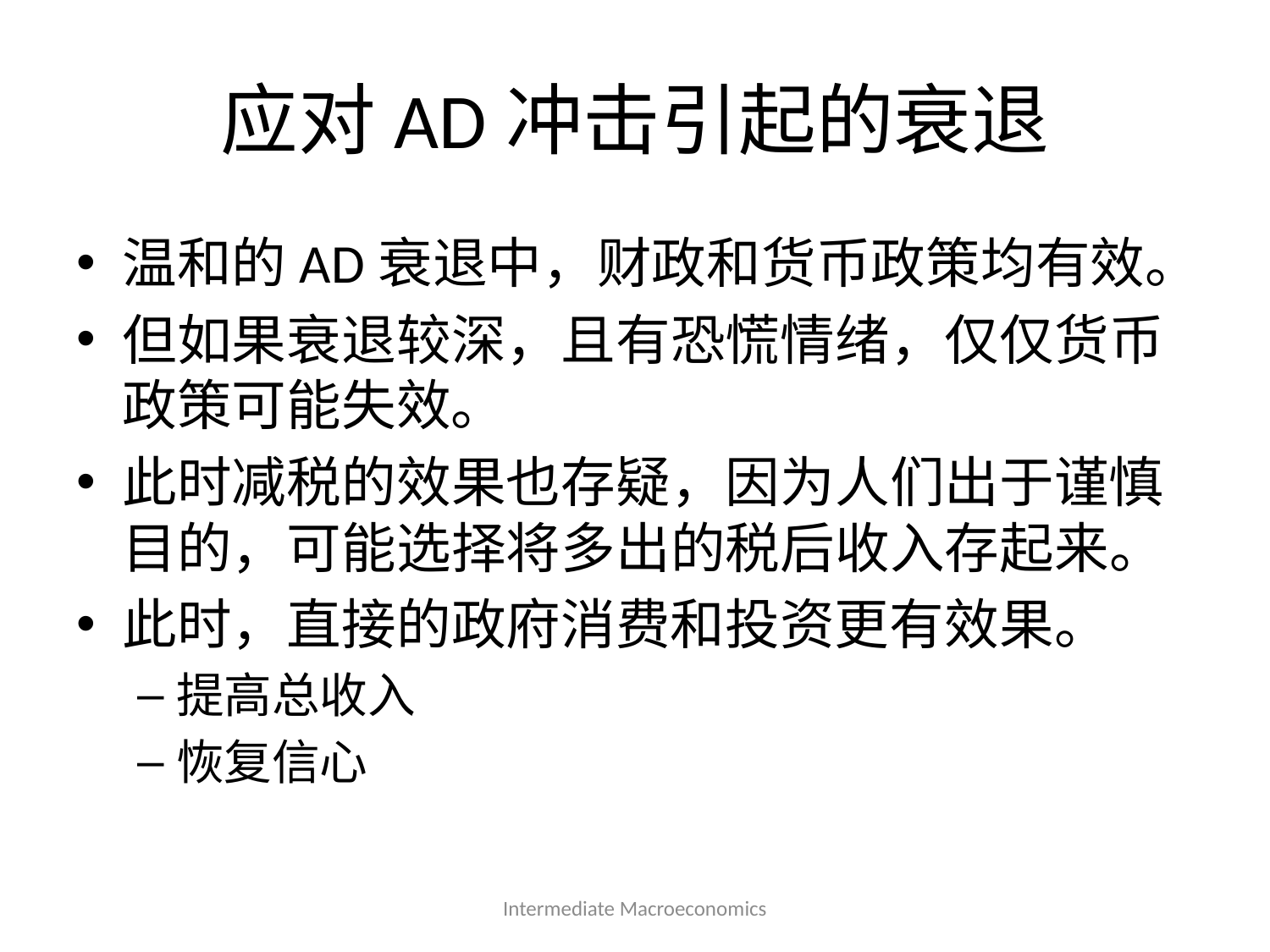

# 应对AD冲击引起的衰退
温和的AD衰退中，财政和货币政策均有效。
但如果衰退较深，且有恐慌情绪，仅仅货币政策可能失效。
此时减税的效果也存疑，因为人们出于谨慎目的，可能选择将多出的税后收入存起来。
此时，直接的政府消费和投资更有效果。
提高总收入
恢复信心
Intermediate Macroeconomics